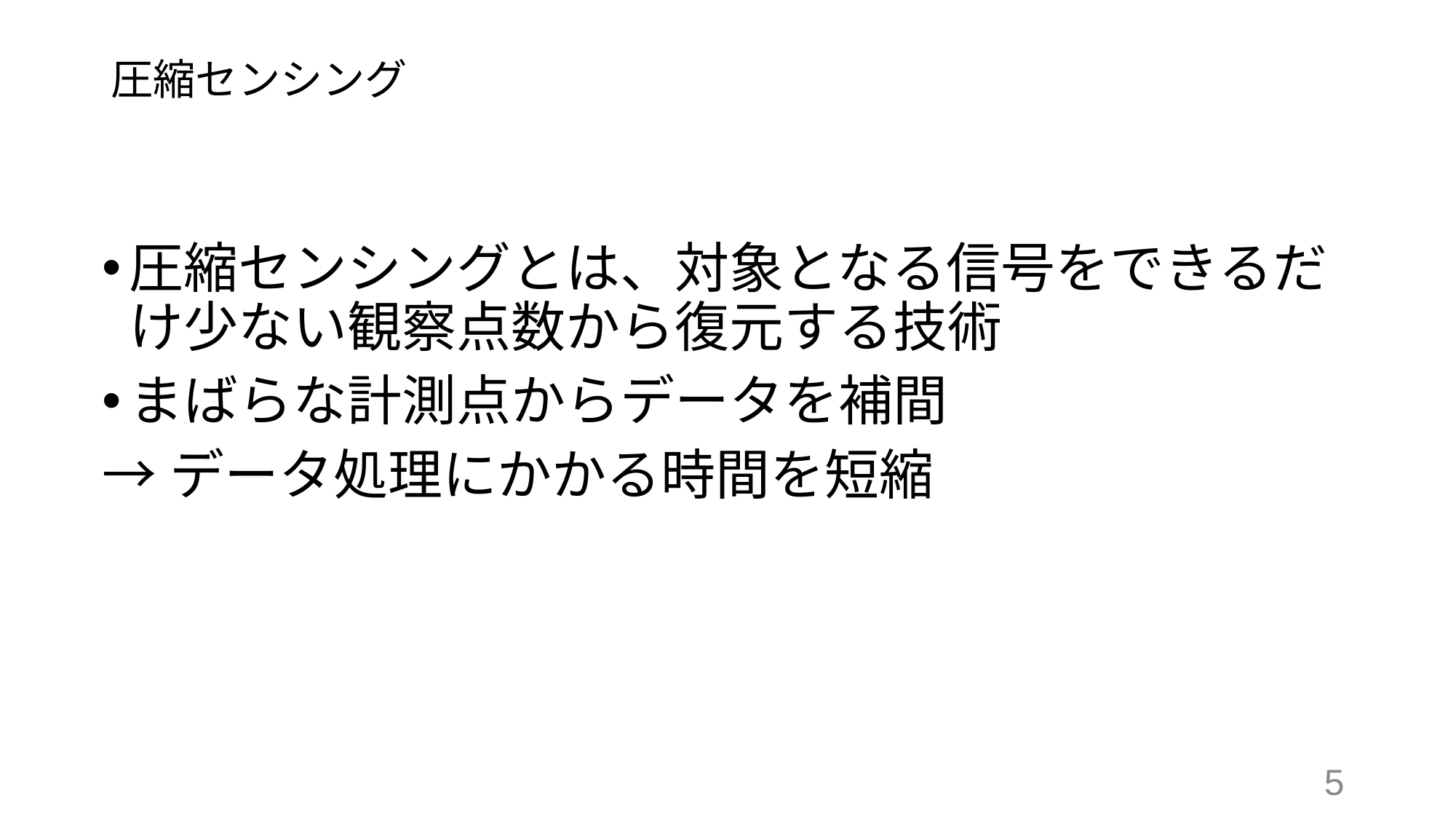

# 圧縮センシング
圧縮センシングとは、対象となる信号をできるだけ少ない観察点数から復元する技術
まばらな計測点からデータを補間
→データ処理にかかる時間を短縮
5